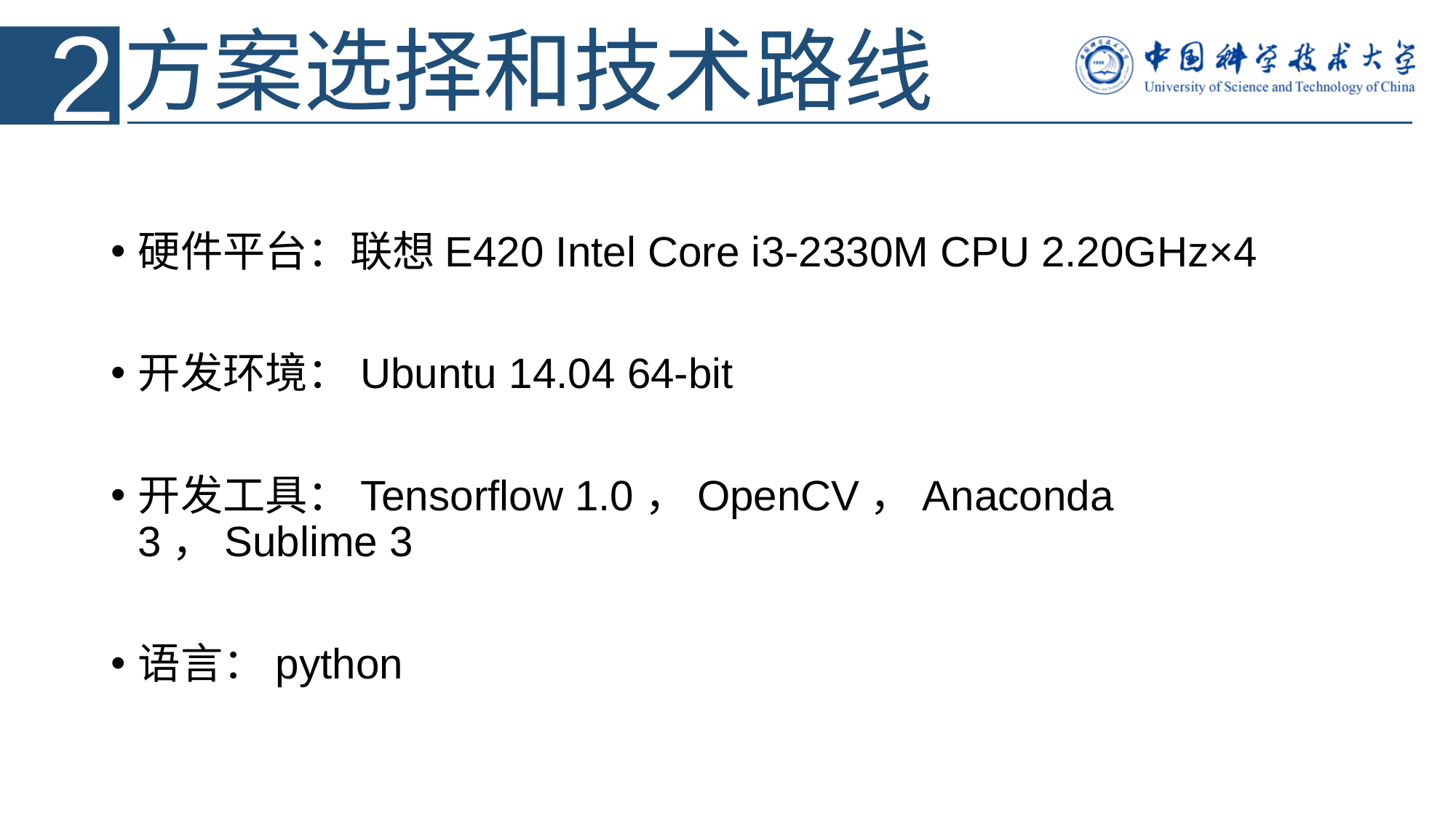

2
# 方案选择和技术路线

硬件平台：联想E420 Intel Core i3-2330M CPU 2.20GHz×4

开发环境：Ubuntu 14.04 64-bit

开发工具：Tensorflow 1.0，OpenCV，Anaconda 3，Sublime 3

语言：python